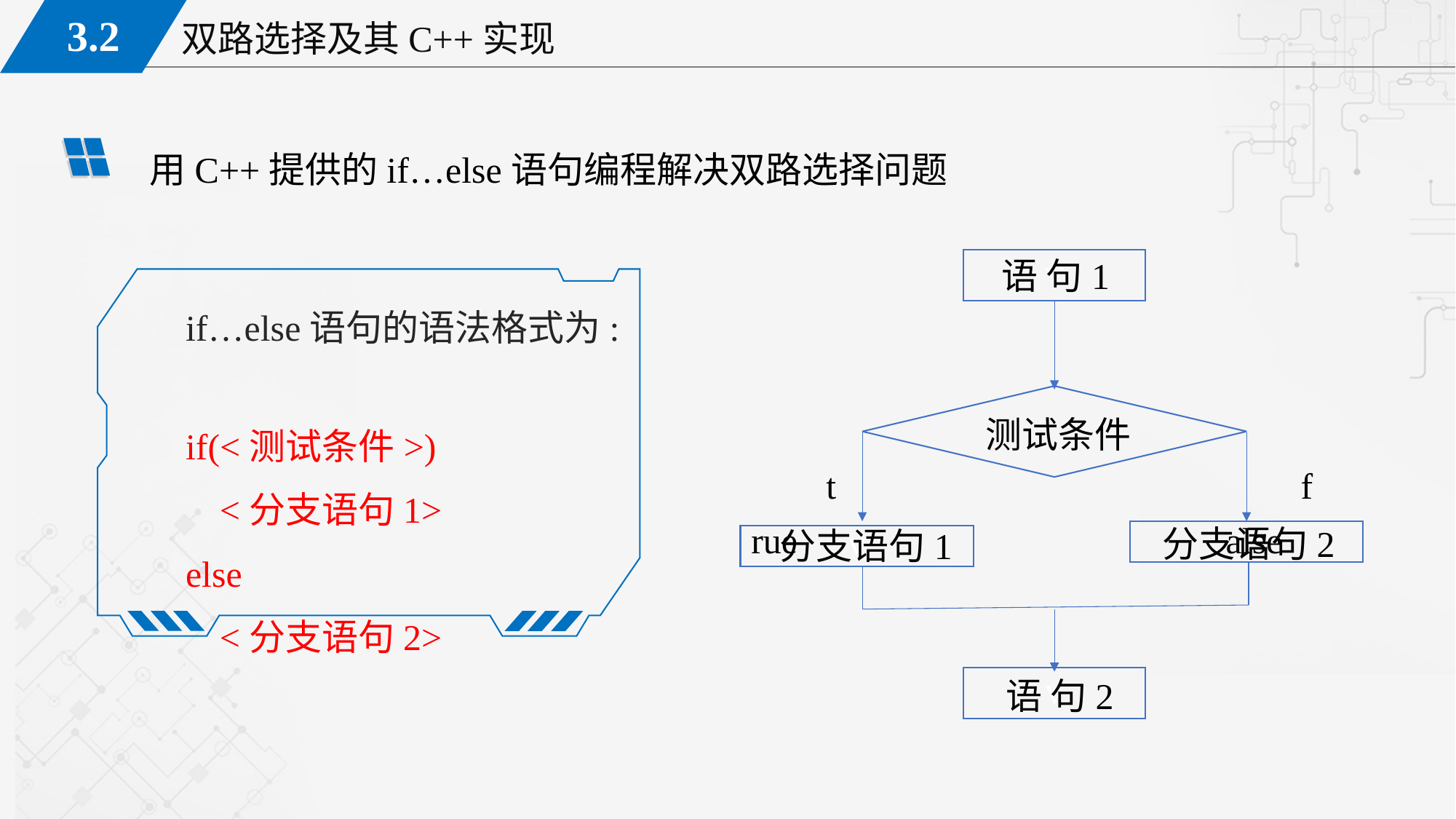

用C++提供的if…else语句编程解决双路选择问题

语 句1
V

V
V
V
测试条件
分支语句2
分支语句1
语 句2

if…else语句的语法格式为:
if(<测试条件>)
	<分支语句1>
else
	<分支语句2>
true
false